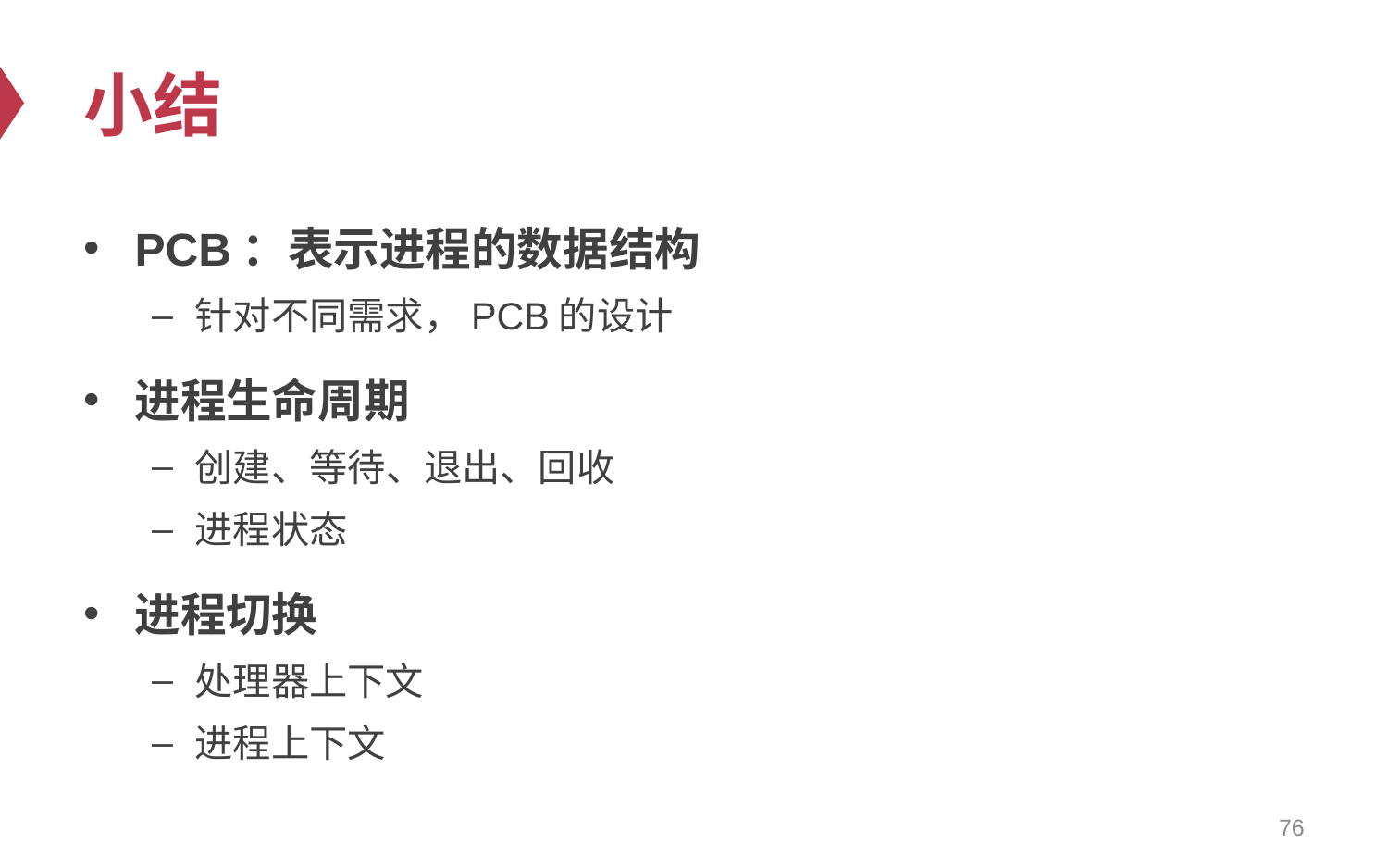

# 小结
PCB：表示进程的数据结构
针对不同需求，PCB的设计
进程生命周期
创建、等待、退出、回收
进程状态
进程切换
处理器上下文
进程上下文

76